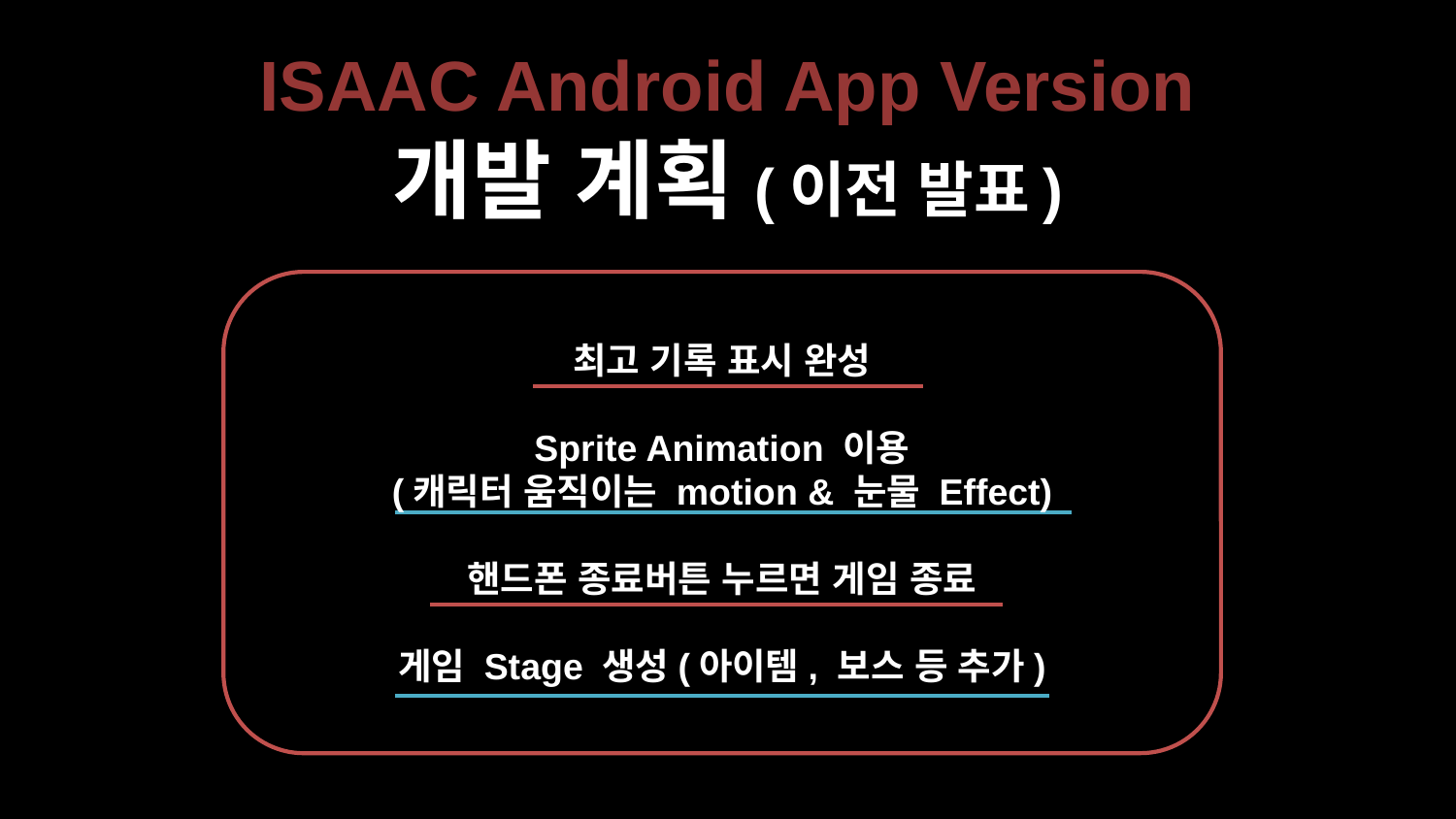

# ISAAC Android App Version 개발 계획(이전 발표)

최고 기록 표시 완성

Sprite Animation 이용
(캐릭터 움직이는 motion & 눈물 Effect)

핸드폰 종료버튼 누르면 게임 종료

게임 Stage 생성(아이템, 보스 등 추가)